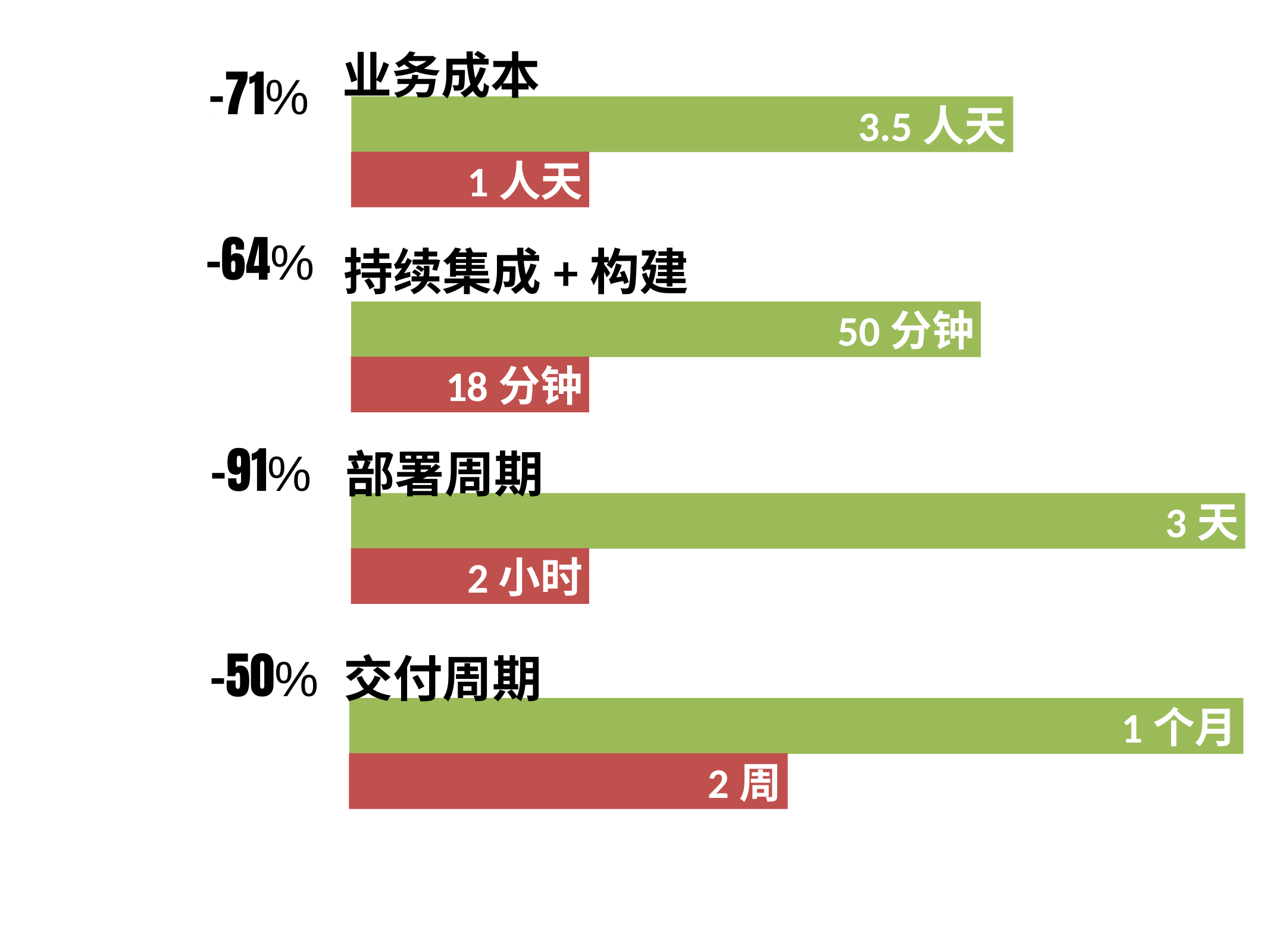

业务成本
      —-71%
3.5人天
1人天
持续集成+构建
-64%
50分钟
18分钟
部署周期
-91%
3天
2小时
交付周期
-50%
1个月
2周